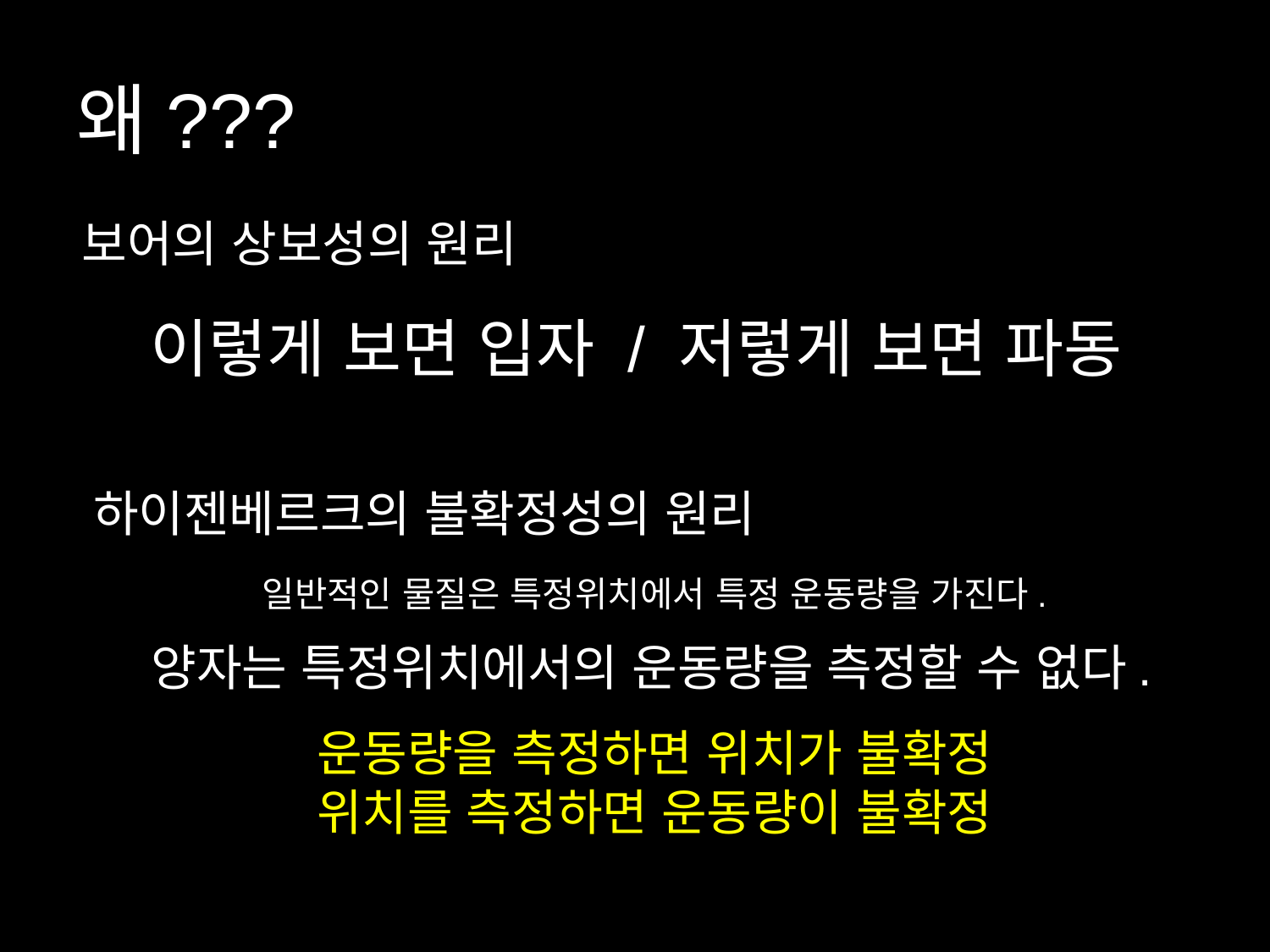

# 왜???
보어의 상보성의 원리

이렇게 보면 입자 / 저렇게 보면 파동
하이젠베르크의 불확정성의 원리
일반적인 물질은 특정위치에서 특정 운동량을 가진다.
양자는 특정위치에서의 운동량을 측정할 수 없다.
운동량을 측정하면 위치가 불확정
위치를 측정하면 운동량이 불확정